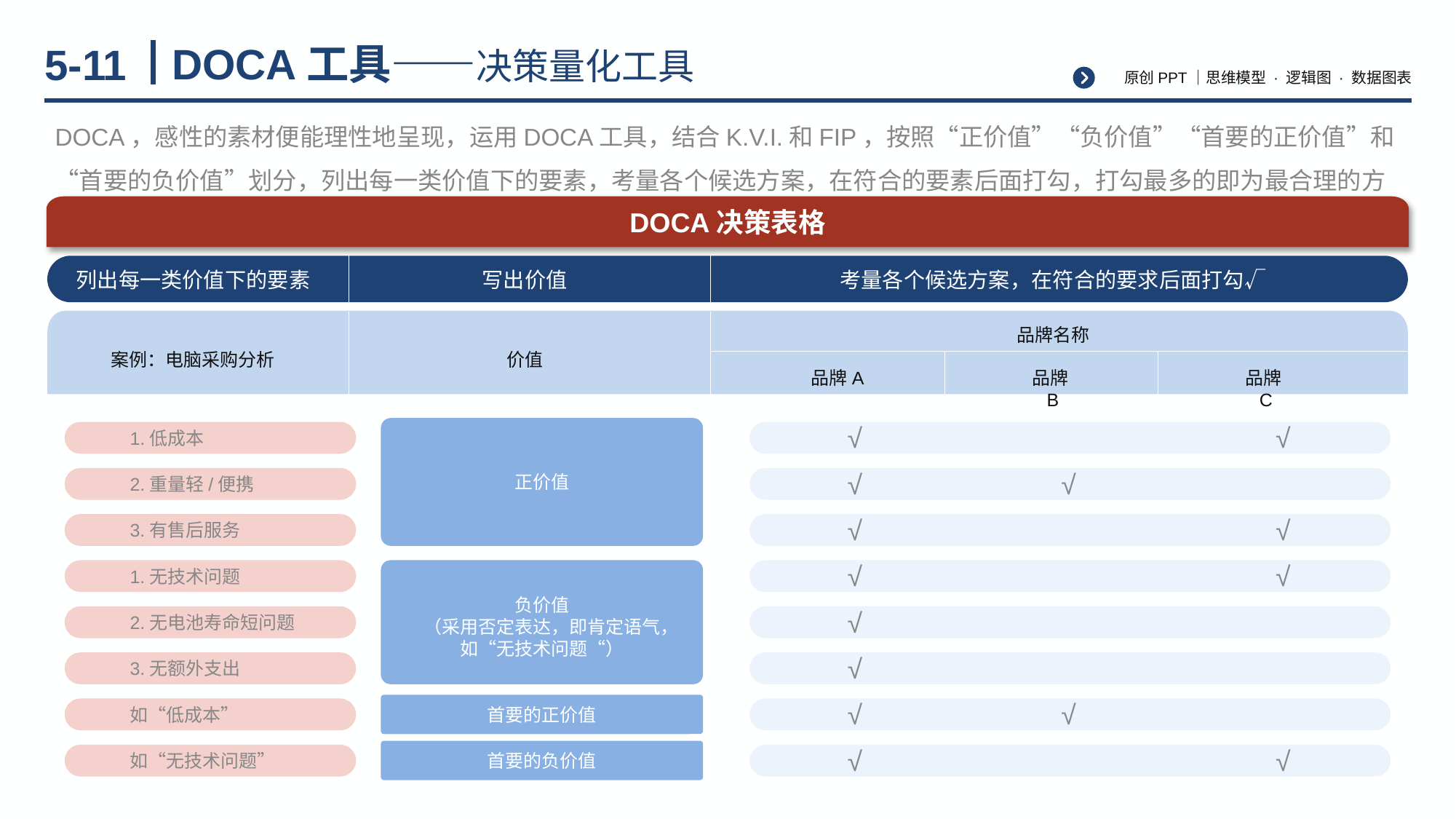

# DOCA工具——决策量化工具
5-11
DOCA，感性的素材便能理性地呈现，运用DOCA工具，结合K.V.I.和FIP，按照“正价值”“负价值”“首要的正价值”和“首要的负价值”划分，列出每一类价值下的要素，考量各个候选方案，在符合的要素后面打勾，打勾最多的即为最合理的方案
DOCA决策表格

列出每一类价值下的要素
写出价值
考量各个候选方案，在符合的要求后面打勾√

品牌名称
案例：电脑采购分析
价值
品牌A
品牌B
品牌C
√
√

1.低成本

√
√
正价值
2.重量轻/便携

√
√
3.有售后服务

√
√
1.无技术问题

负价值
（采用否定表达，即肯定语气，如“无技术问题“）
√
2.无电池寿命短问题

√
3.无额外支出

√
√

如“低成本”
首要的正价值

√
√

如“无技术问题”
首要的负价值